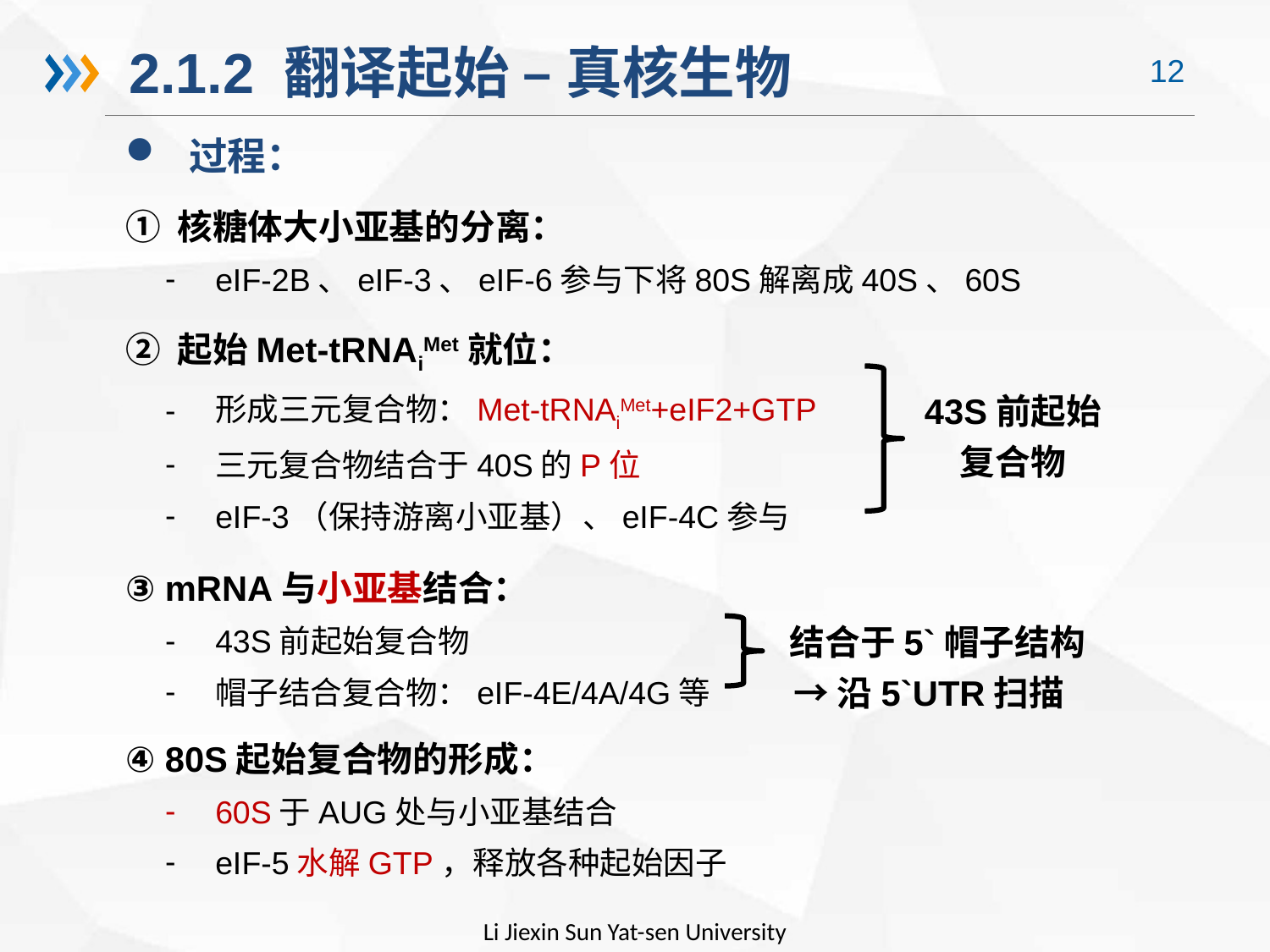

2.1.2 翻译起始 – 真核生物
过程：
① 核糖体大小亚基的分离：
eIF-2B、eIF-3、eIF-6参与下将80S解离成40S、60S
② 起始Met-tRNAiMet就位：
形成三元复合物：Met-tRNAiMet+eIF2+GTP
三元复合物结合于40S的P位
eIF-3（保持游离小亚基）、eIF-4C参与
③ mRNA与小亚基结合：
43S前起始复合物
帽子结合复合物：eIF-4E/4A/4G等
④ 80S起始复合物的形成：
60S于AUG处与小亚基结合
eIF-5水解GTP，释放各种起始因子

43S前起始复合物
 结合于5`帽子结构 → 沿5`UTR扫描

Li Jiexin Sun Yat-sen University